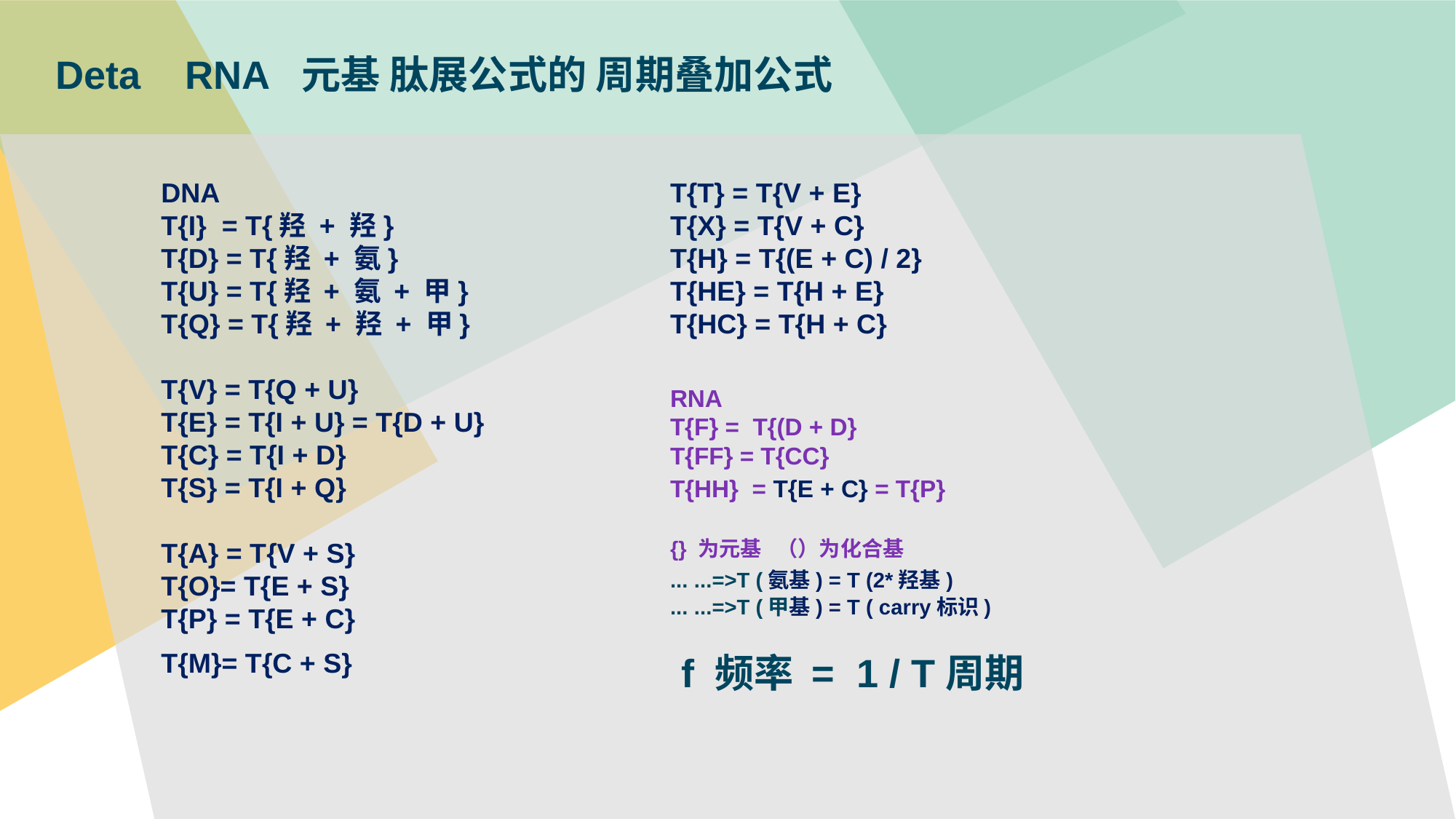

Deta    RNA  元基 肽展公式的 周期叠加公式
DNA
T{I}  = T{羟 + 羟}
T{D} = T{羟 + 氨}
T{U} = T{羟 + 氨 + 甲}
T{Q} = T{羟 + 羟 + 甲}

T{V} = T{Q + U}
T{E} = T{I + U} = T{D + U}
T{C} = T{I + D}
T{S} = T{I + Q}

T{A} = T{V + S}
T{O}= T{E + S}
T{P} = T{E + C}
T{M}= T{C + S}
T{T} = T{V + E}
T{X} = T{V + C}
T{H} = T{(E + C) / 2}
T{HE} = T{H + E}
T{HC} = T{H + C}

RNA
T{F} =  T{(D + D}
T{FF} = T{CC}
T{HH}  = T{E + C} = T{P}

{} 为元基   （）为化合基
... ...=>T (氨基) = T (2*羟基)
... ...=>T (甲基) = T ( carry标识)

 f 频率 =  1 / T周期